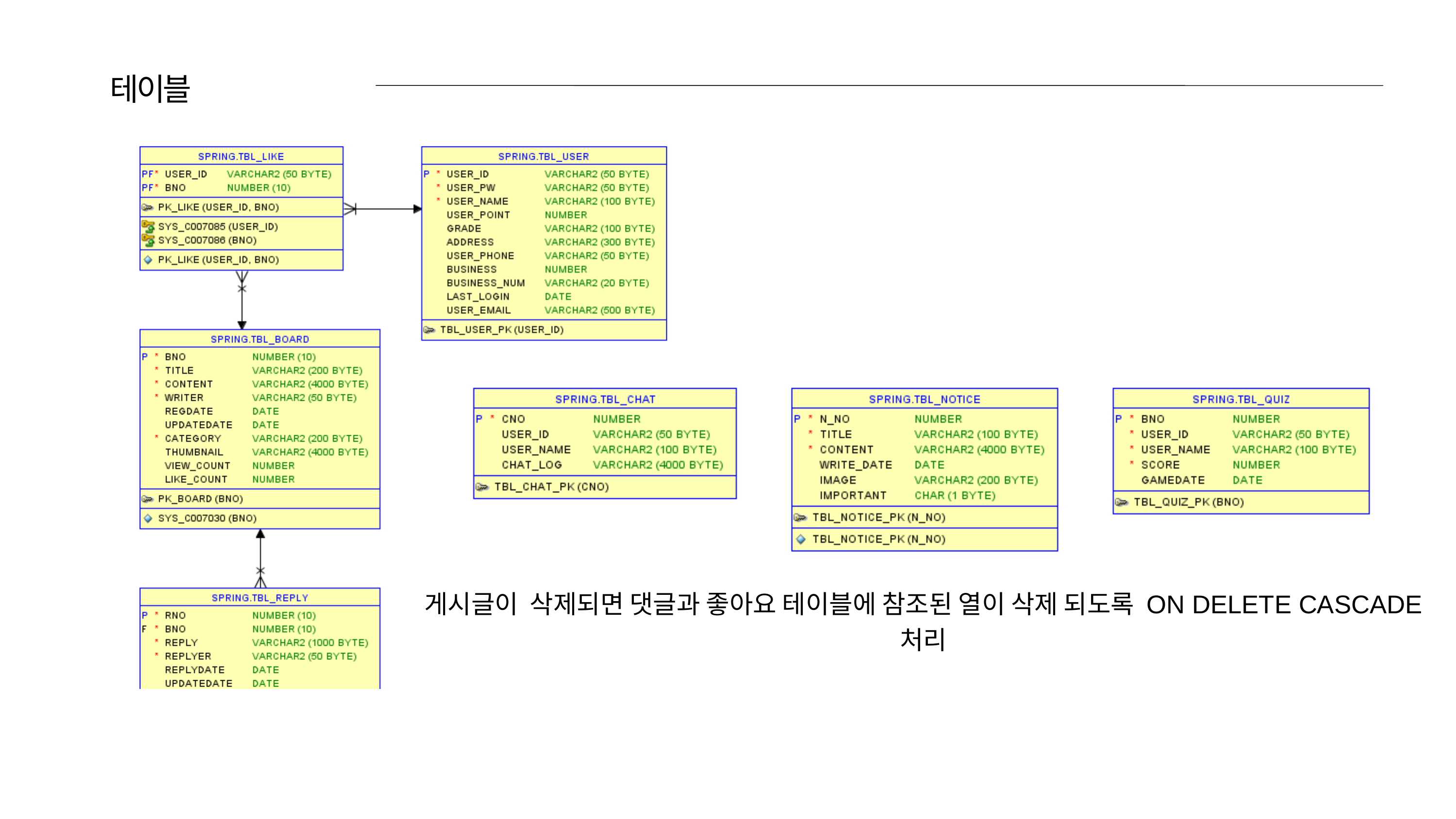

테이블

게시글이  삭제되면 댓글과 좋아요 테이블에 참조된 열이 삭제 되도록 ON DELETE CASCADE 처리